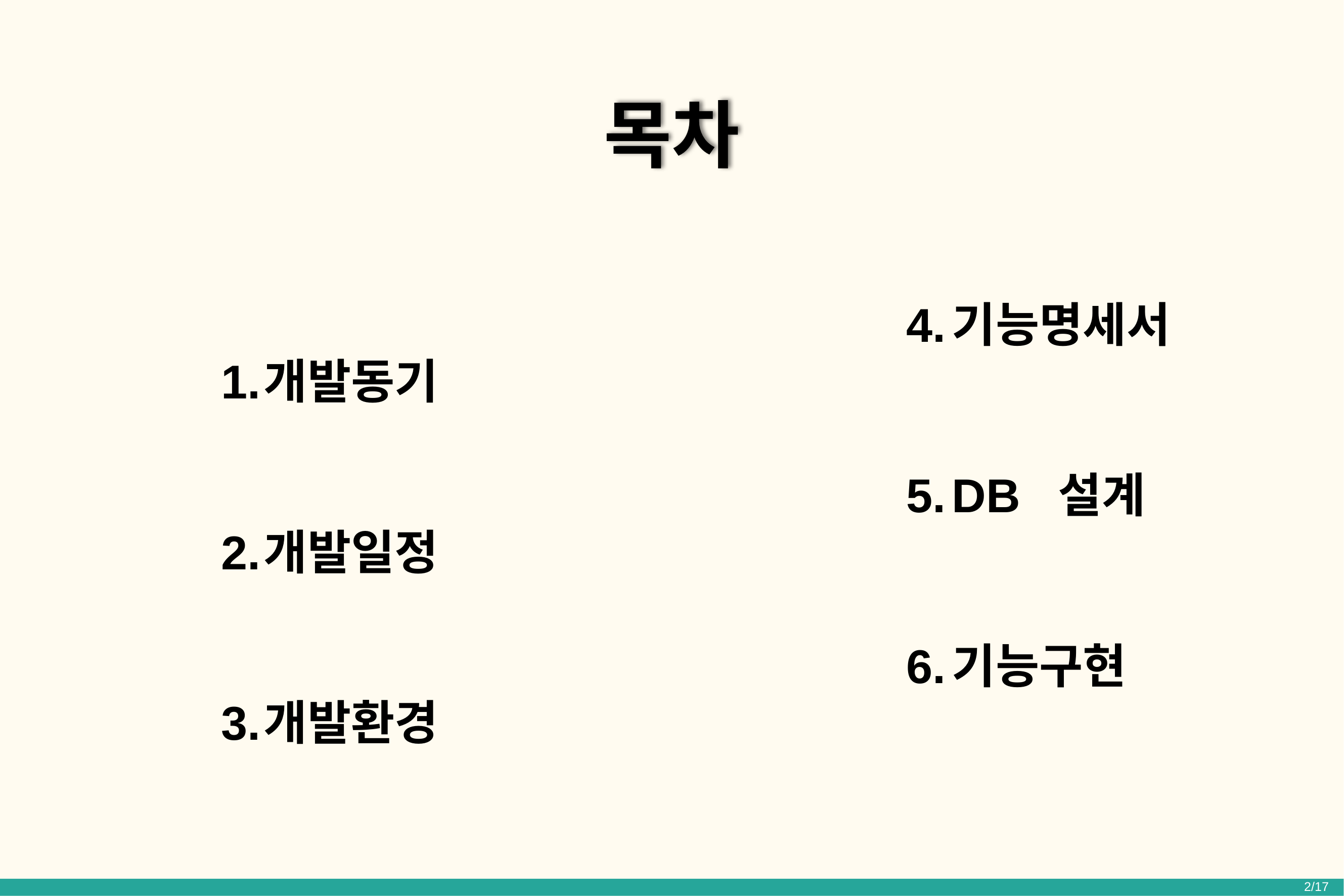

# 목차
개발동기
개발일정
개발환경

기능명세서
DB  설계
기능구현

2/17